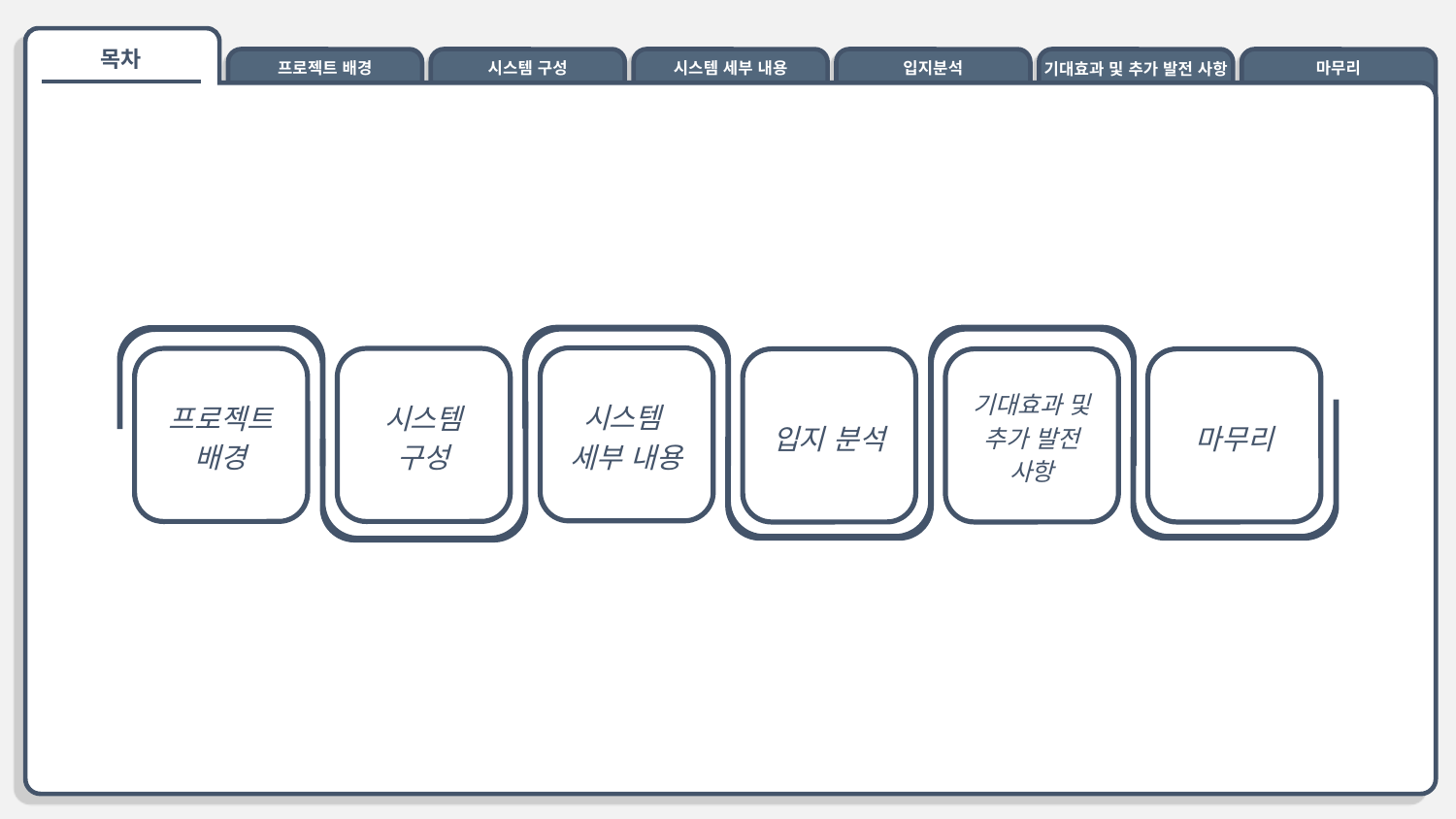

목차
프로젝트 배경
시스템 구성
시스템 세부 내용

입지분석
기대효과 및 추가 발전 사항
마무리

시스템
세부 내용
프로젝트
배경
시스템 구성
입지 분석
기대효과 및
추가 발전 사항
마무리